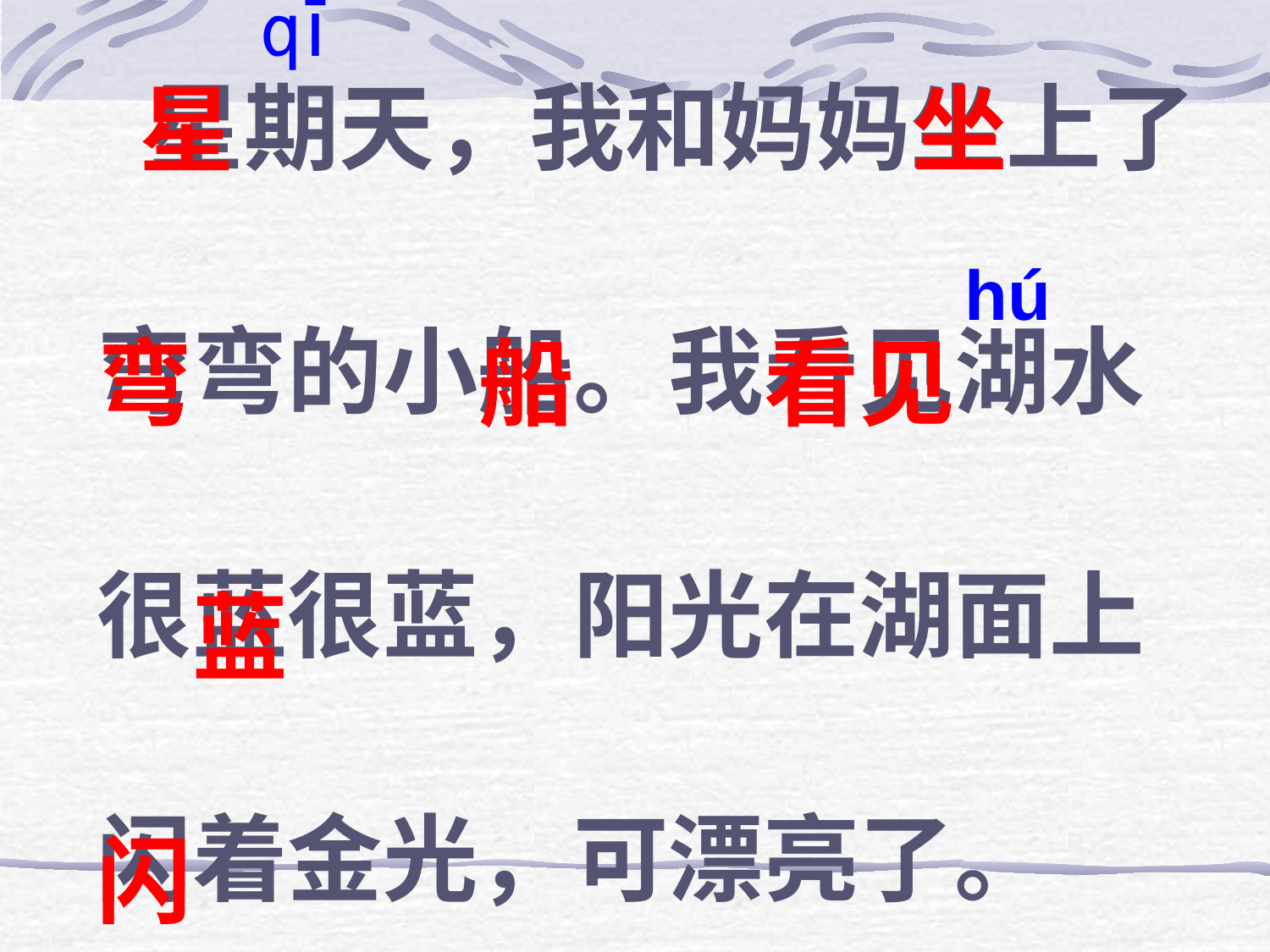

# qī
星
坐
   星期天，我和妈妈坐上了

弯弯的小船。我看见湖水

很蓝很蓝，阳光在湖面上

闪着金光，可漂亮了。
hú
弯
船
看
见
蓝
闪